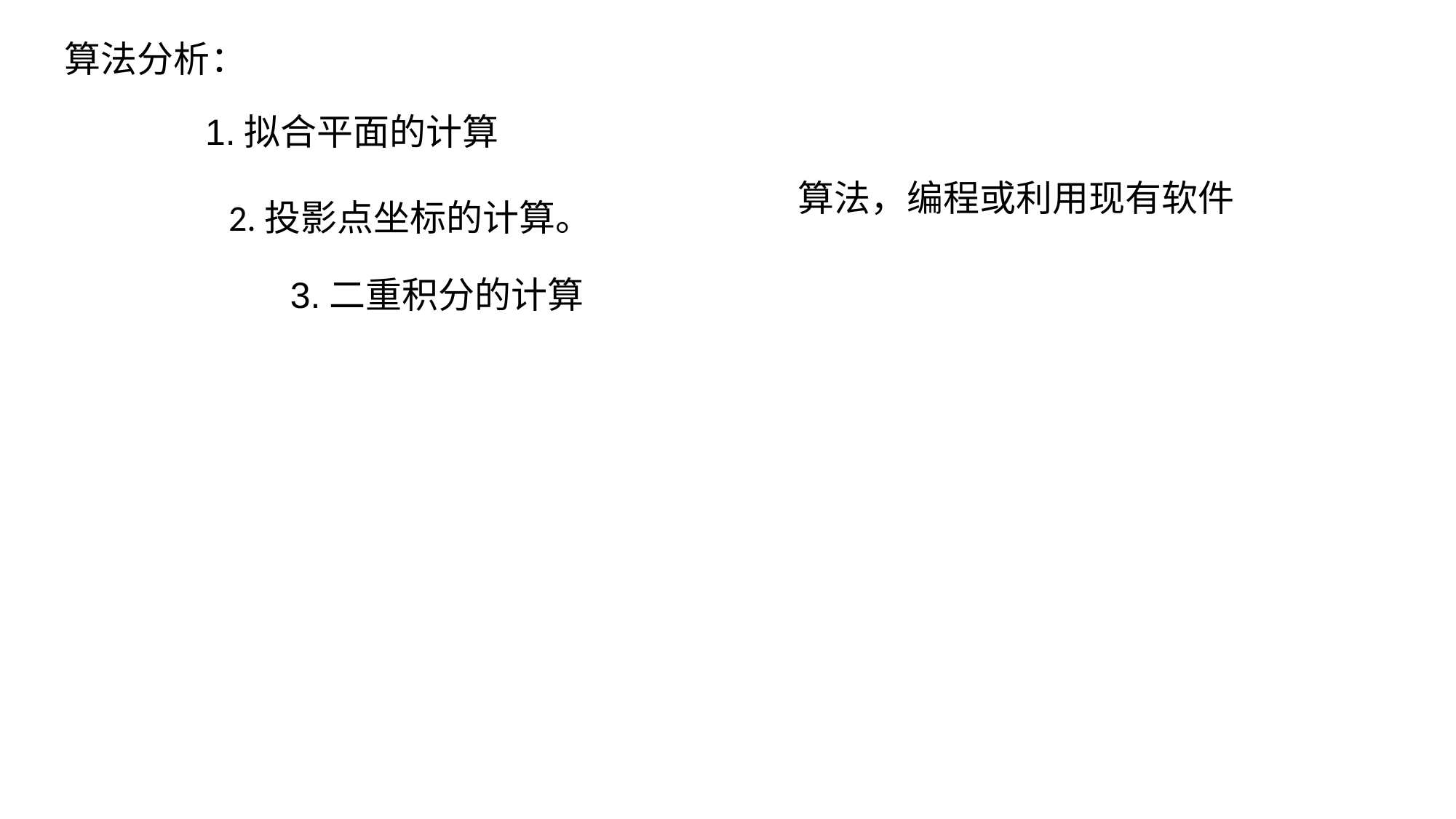

算法分析：
1.拟合平面的计算
算法，编程或利用现有软件
2.投影点坐标的计算。
3.二重积分的计算